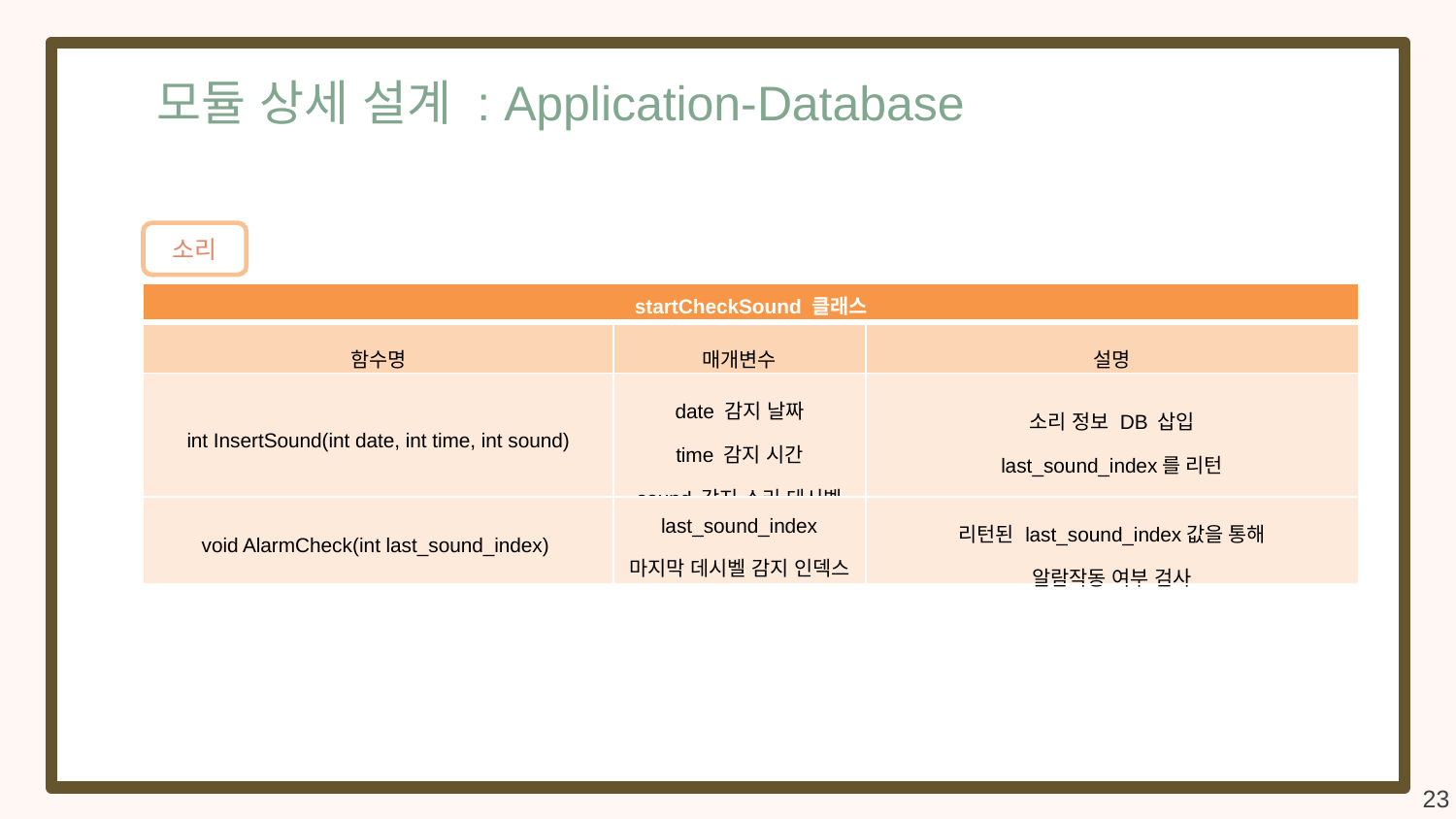

모듈 상세 설계 : Application-Database
소리
| startCheckSound 클래스 |  |  |
| --- | --- | --- |
| 함수명 | 매개변수 | 설명 |
| int InsertSound(int date, int time, int sound) | date 감지 날짜 time 감지 시간 sound 감지 소리 데시벨 | 소리 정보 DB 삽입 last\_sound\_index를 리턴 |
| void AlarmCheck(int last\_sound\_index) | last\_sound\_index 마지막 데시벨 감지 인덱스 | 리턴된 last\_sound\_index값을 통해 알람작동 여부 검사 |
23